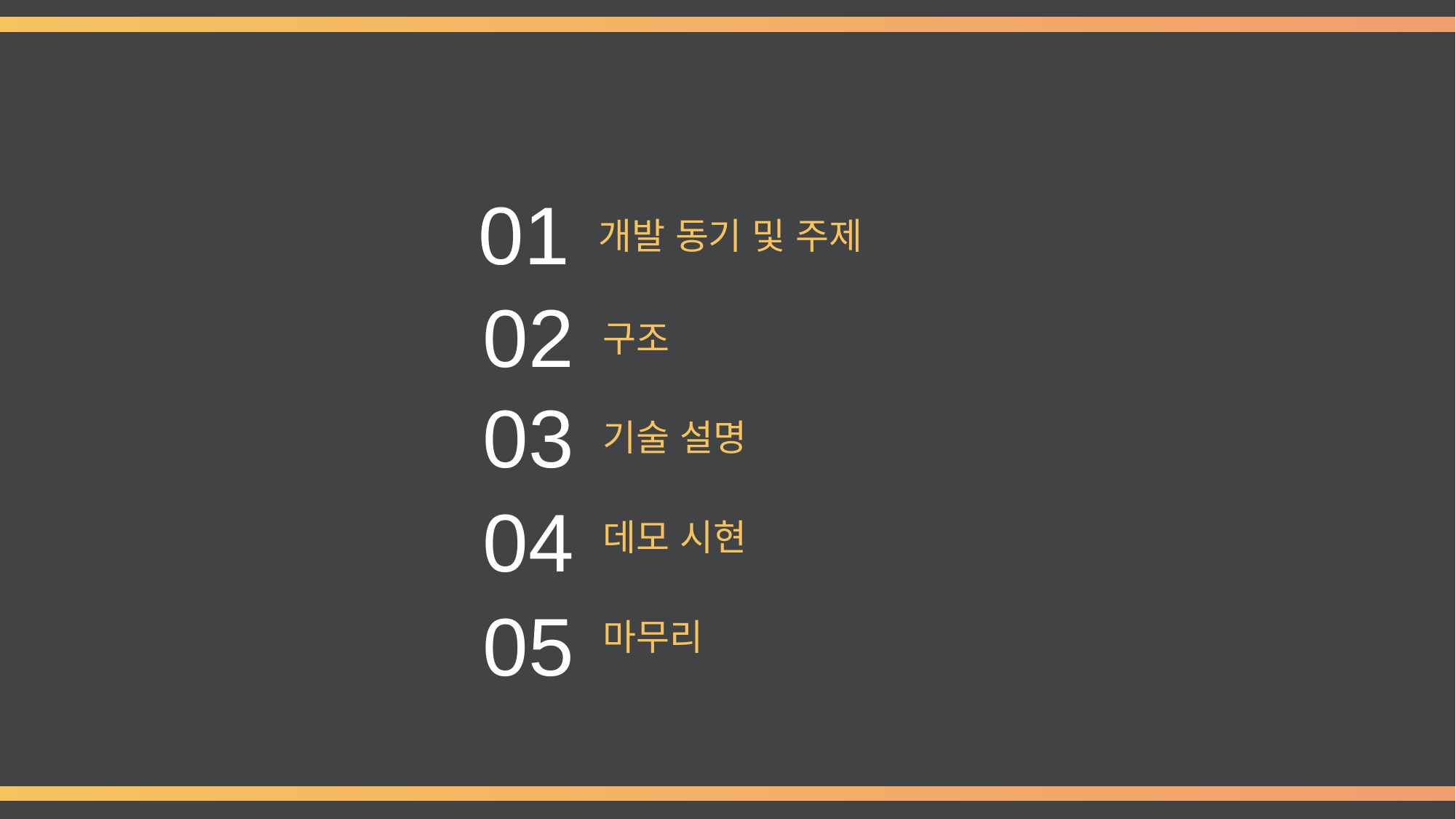

01
개발 동기 및 주제
02
구조
03
기술 설명
04
데모 시현
05
마무리